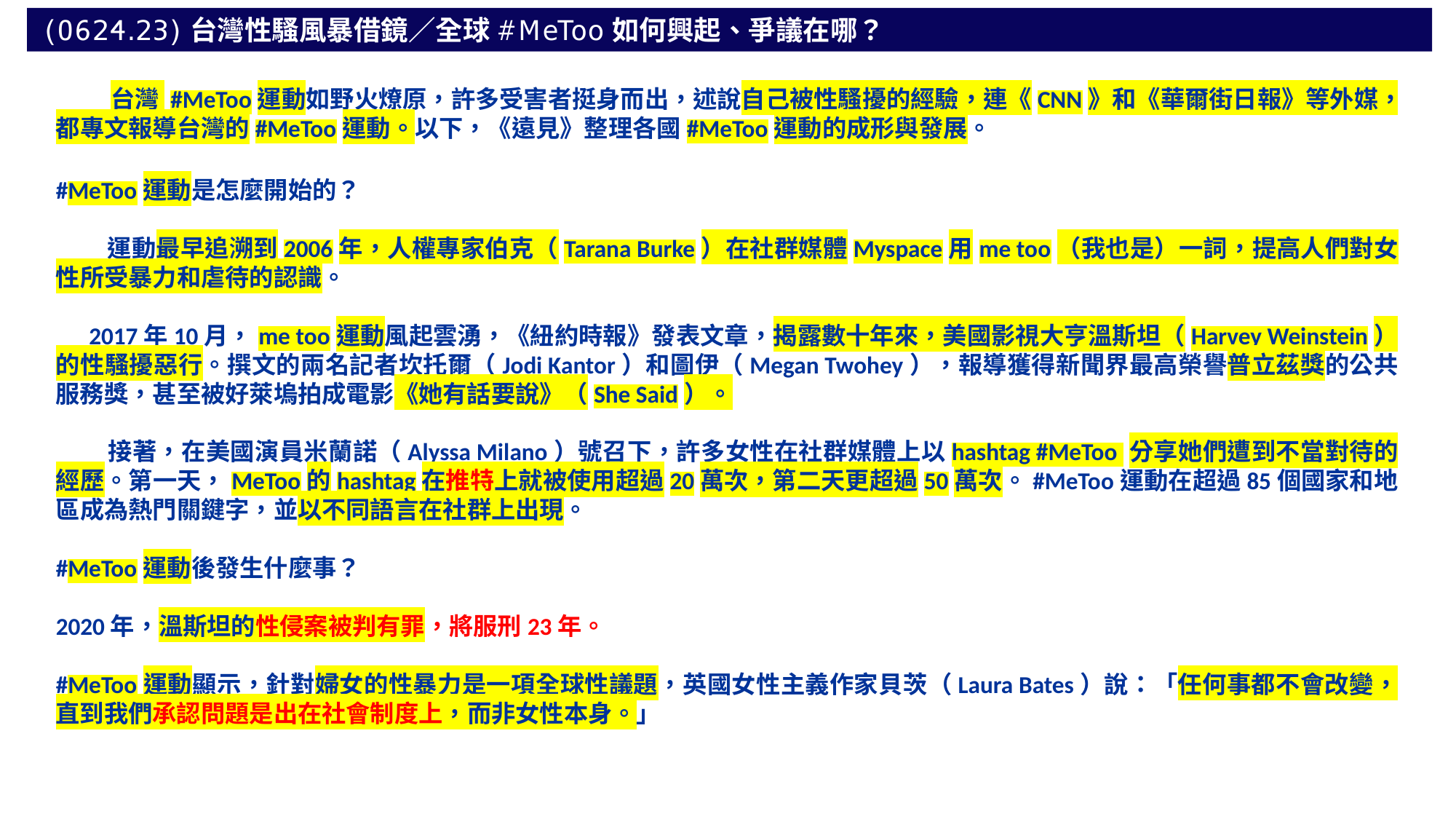

(0624.23)台灣性騷風暴借鏡／全球#MeToo如何興起、爭議在哪？
         台灣 #MeToo運動如野火燎原，許多受害者挺身而出，述說自己被性騷擾的經驗，連《CNN》和《華爾街日報》等外媒，都專文報導台灣的#MeToo運動。以下，《遠見》整理各國#MeToo運動的成形與發展。

#MeToo運動是怎麼開始的？

        運動最早追溯到2006年，人權專家伯克（Tarana Burke）在社群媒體Myspace用me too（我也是）一詞，提高人們對女性所受暴力和虐待的認識。

      2017年10月，me too運動風起雲湧，《紐約時報》發表文章，揭露數十年來，美國影視大亨溫斯坦（Harvey Weinstein）的性騷擾惡行。撰文的兩名記者坎托爾（Jodi Kantor）和圖伊（Megan Twohey），報導獲得新聞界最高榮譽普立茲獎的公共服務獎，甚至被好萊塢拍成電影《她有話要說》（She Said）。

        接著，在美國演員米蘭諾（Alyssa Milano）號召下，許多女性在社群媒體上以hashtag #MeToo 分享她們遭到不當對待的經歷。第一天，MeToo的hashtag在推特上就被使用超過20萬次，第二天更超過50萬次。#MeToo運動在超過85個國家和地區成為熱門關鍵字，並以不同語言在社群上出現。

#MeToo運動後發生什麼事？

2020年，溫斯坦的性侵案被判有罪，將服刑23年。

#MeToo運動顯示，針對婦女的性暴力是一項全球性議題，英國女性主義作家貝茨（Laura Bates）說：「任何事都不會改變，直到我們承認問題是出在社會制度上，而非女性本身。」